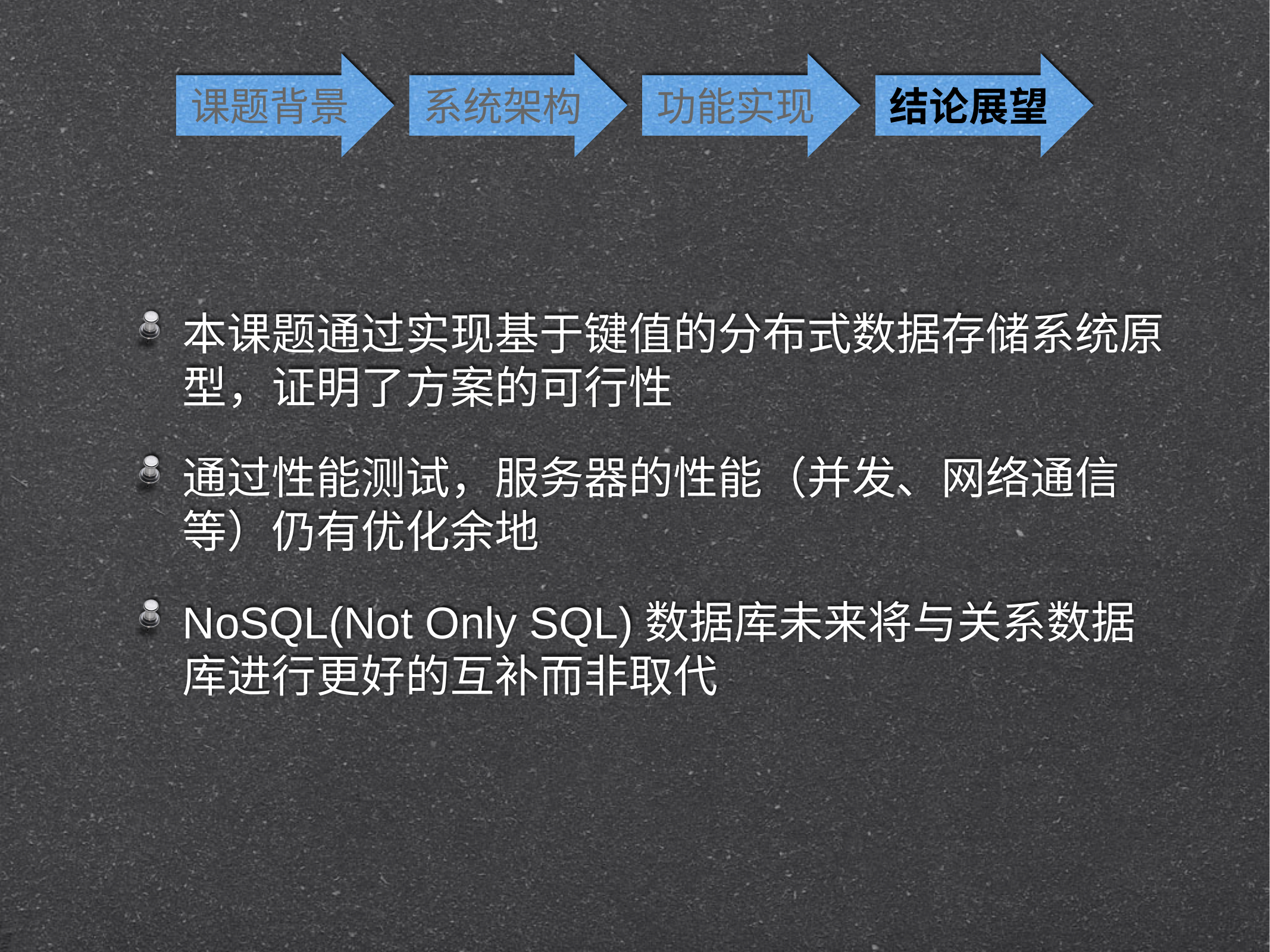

课题背景
系统架构
功能实现
结论展望
本课题通过实现基于键值的分布式数据存储系统原型，证明了方案的可行性
通过性能测试，服务器的性能（并发、网络通信等）仍有优化余地
NoSQL(Not Only SQL)数据库未来将与关系数据库进行更好的互补而非取代